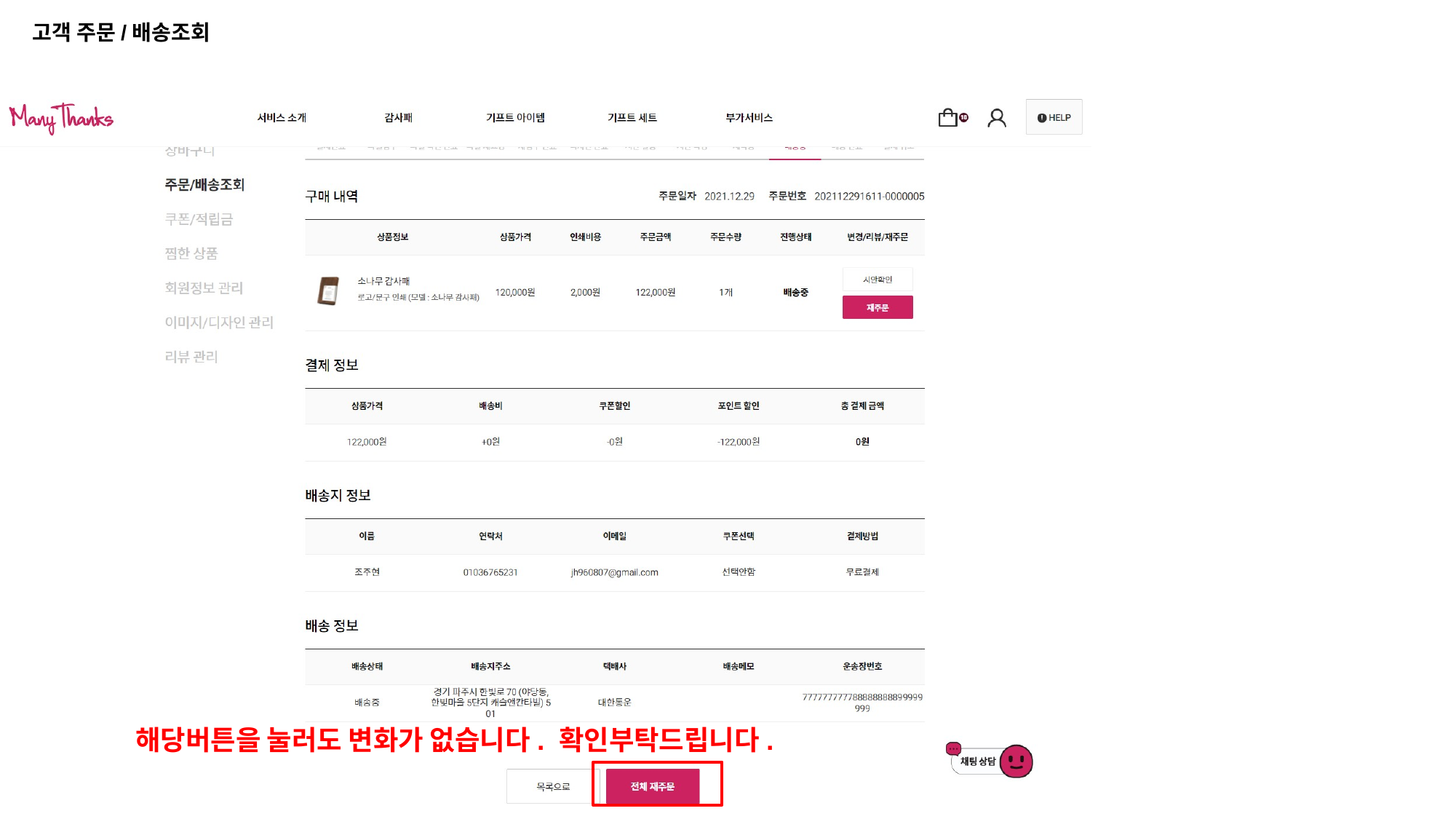

고객 주문/배송조회

해당버튼을 눌러도 변화가 없습니다. 확인부탁드립니다.